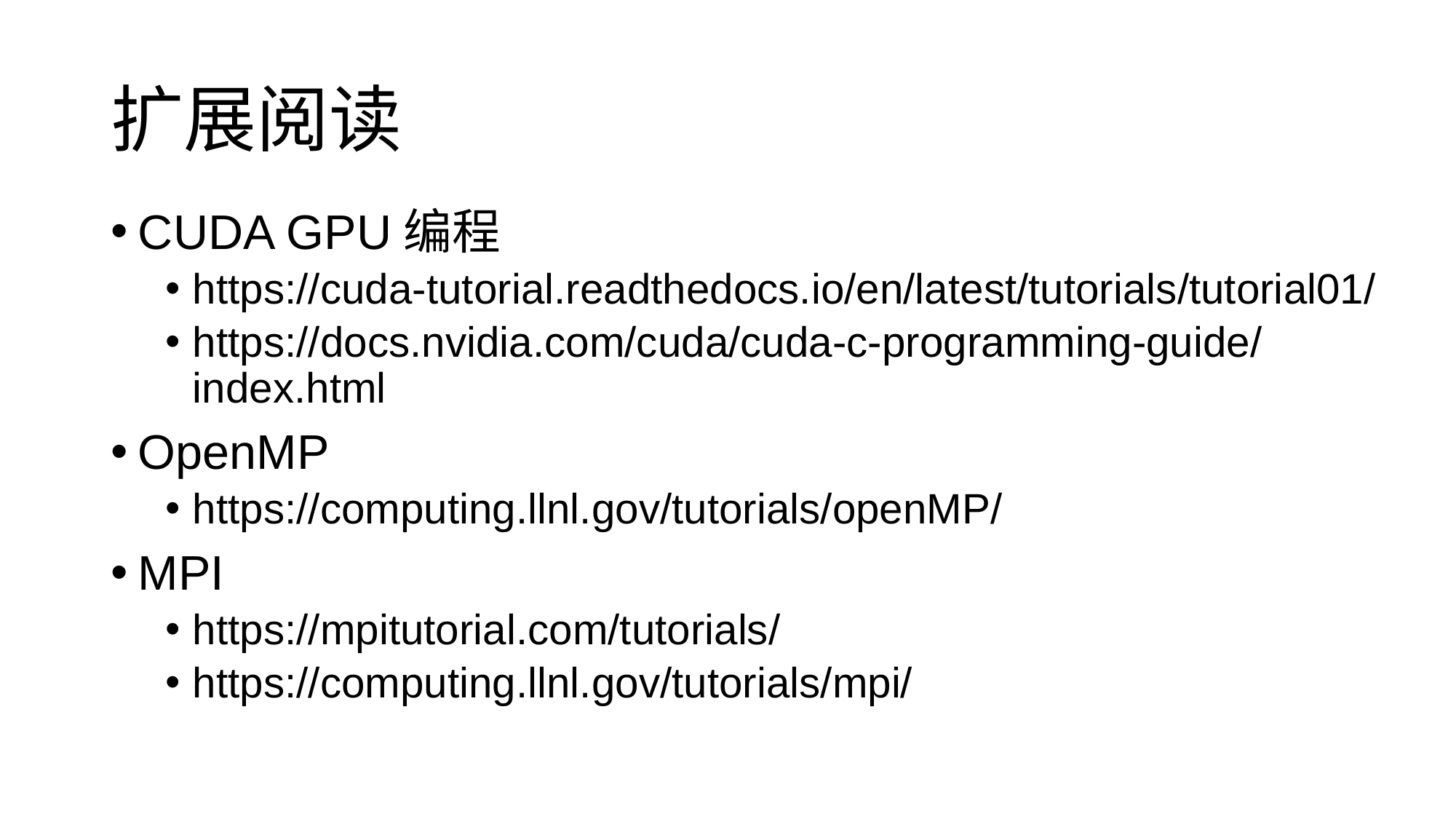

# 扩展阅读
CUDA GPU编程
https://cuda-tutorial.readthedocs.io/en/latest/tutorials/tutorial01/
https://docs.nvidia.com/cuda/cuda-c-programming-guide/index.html
OpenMP
https://computing.llnl.gov/tutorials/openMP/
MPI
https://mpitutorial.com/tutorials/
https://computing.llnl.gov/tutorials/mpi/